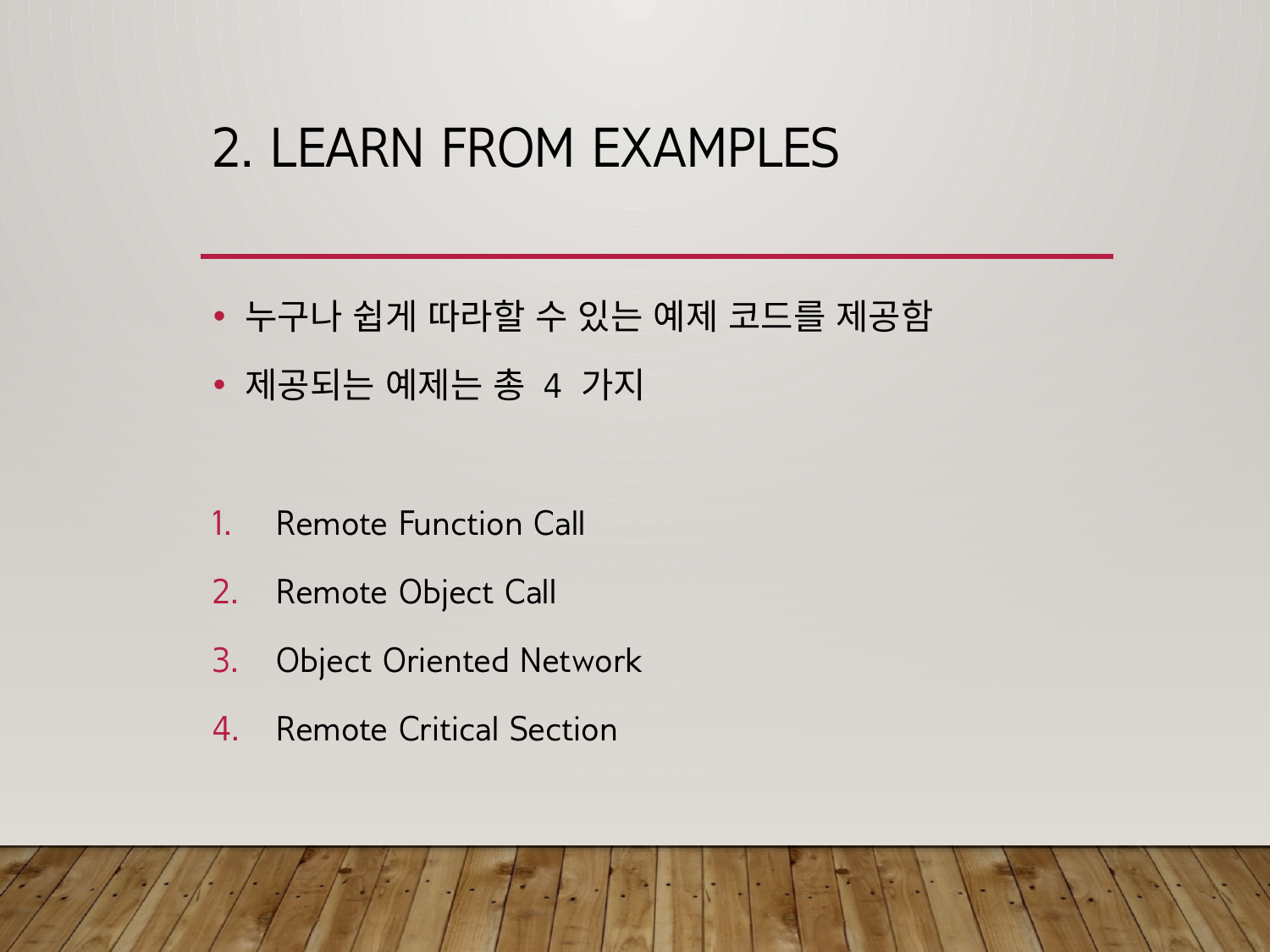

# 2. Learn From Examples
누구나 쉽게 따라할 수 있는 예제 코드를 제공함
제공되는 예제는 총 4 가지

Remote Function Call
Remote Object Call
Object Oriented Network
Remote Critical Section